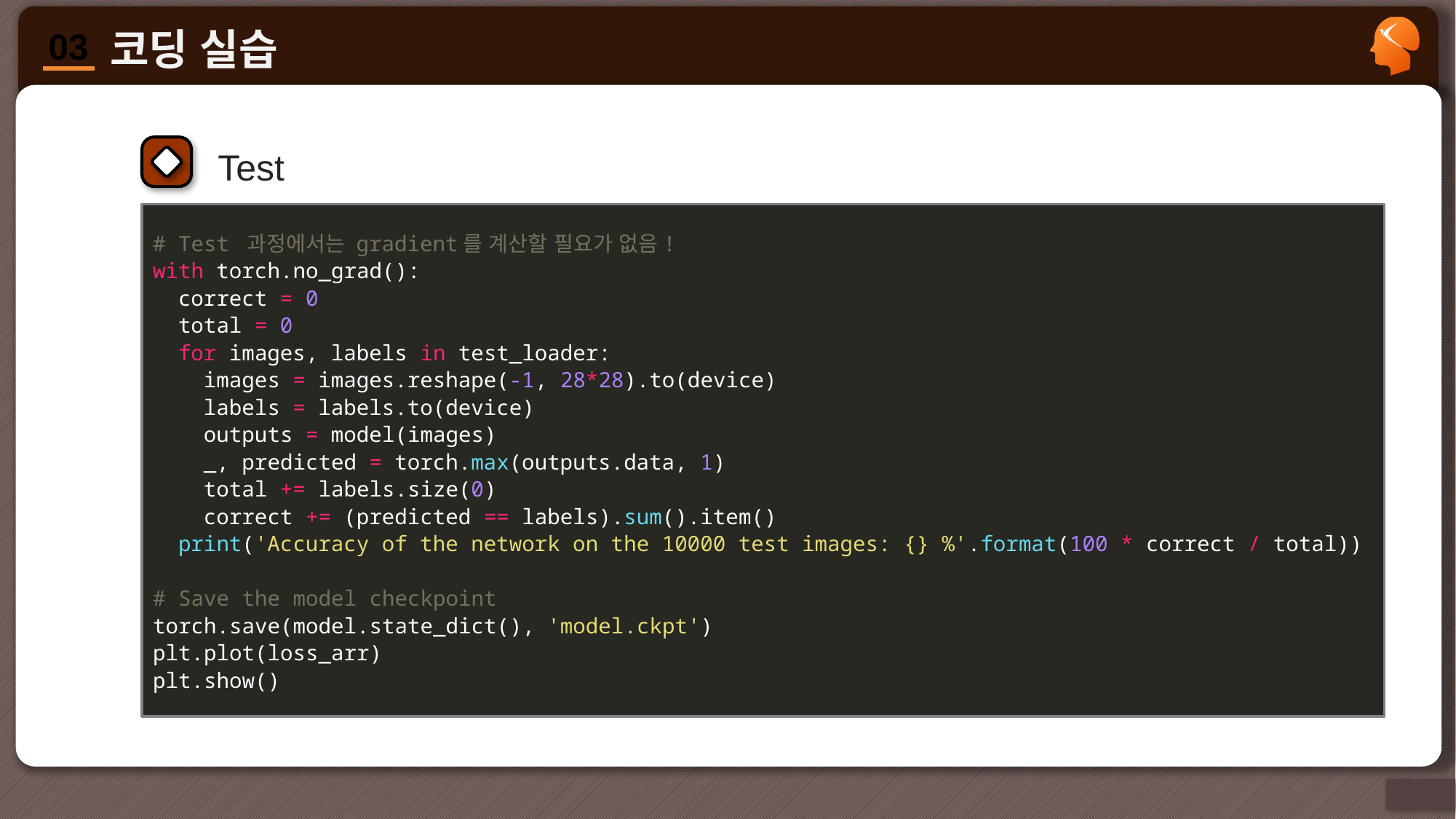

Test

# Test 과정에서는 gradient를 계산할 필요가 없음!
with torch.no_grad():
  correct = 0
  total = 0
  for images, labels in test_loader:
    images = images.reshape(-1, 28*28).to(device)
    labels = labels.to(device)
    outputs = model(images)
    _, predicted = torch.max(outputs.data, 1)
    total += labels.size(0)
    correct += (predicted == labels).sum().item()
  print('Accuracy of the network on the 10000 test images: {} %'.format(100 * correct / total))

# Save the model checkpoint
torch.save(model.state_dict(), 'model.ckpt')
plt.plot(loss_arr)
plt.show()